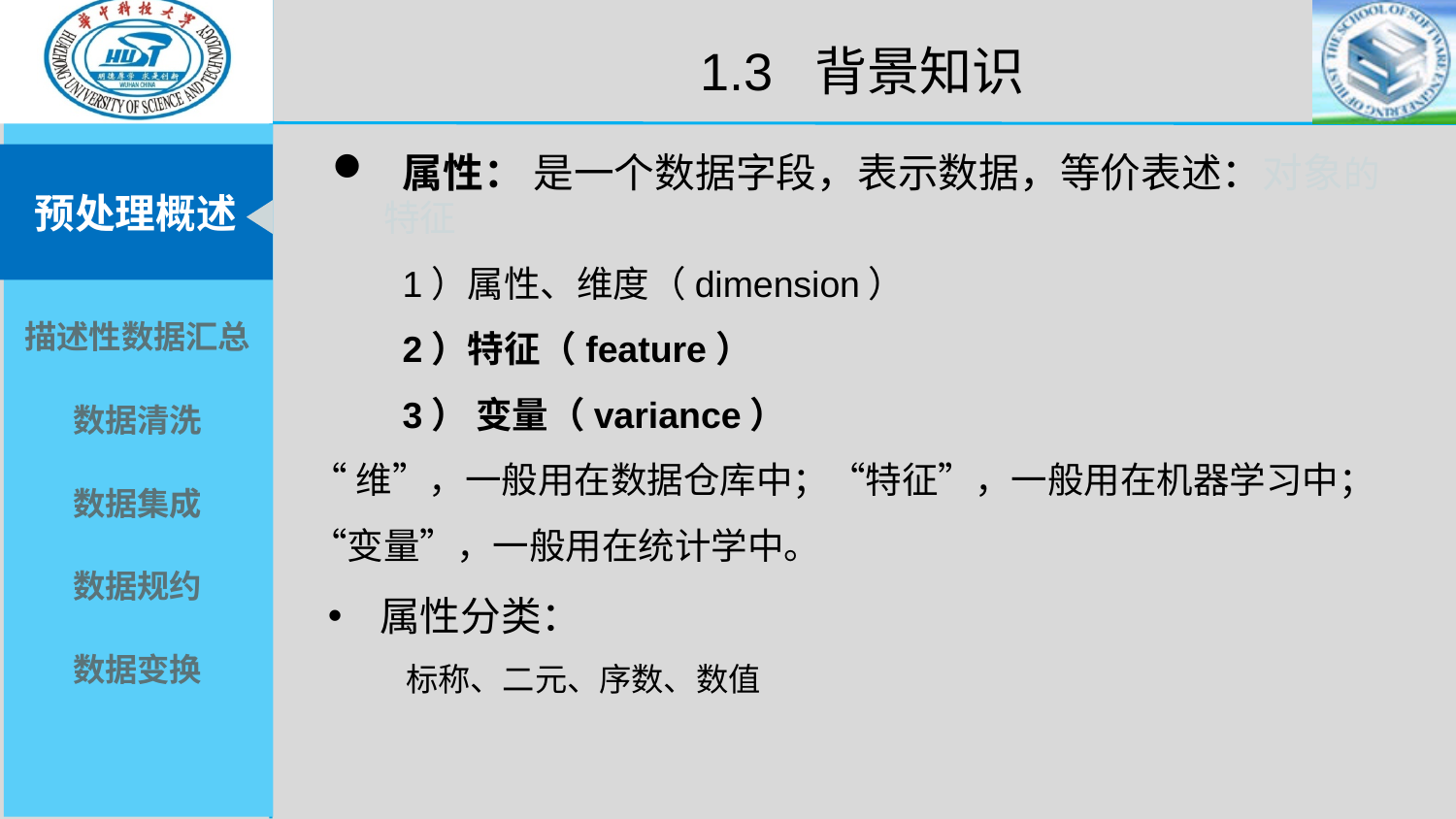

1.3  背景知识
 属性： 是一个数据字段，表示数据，等价表述：对象的特征
         1）属性、维度（dimension）
         2）特征（feature）
         3） 变量（variance）
“维”，一般用在数据仓库中；“特征”，一般用在机器学习中；“变量”，一般用在统计学中。
属性分类：
            标称、二元、序数、数值